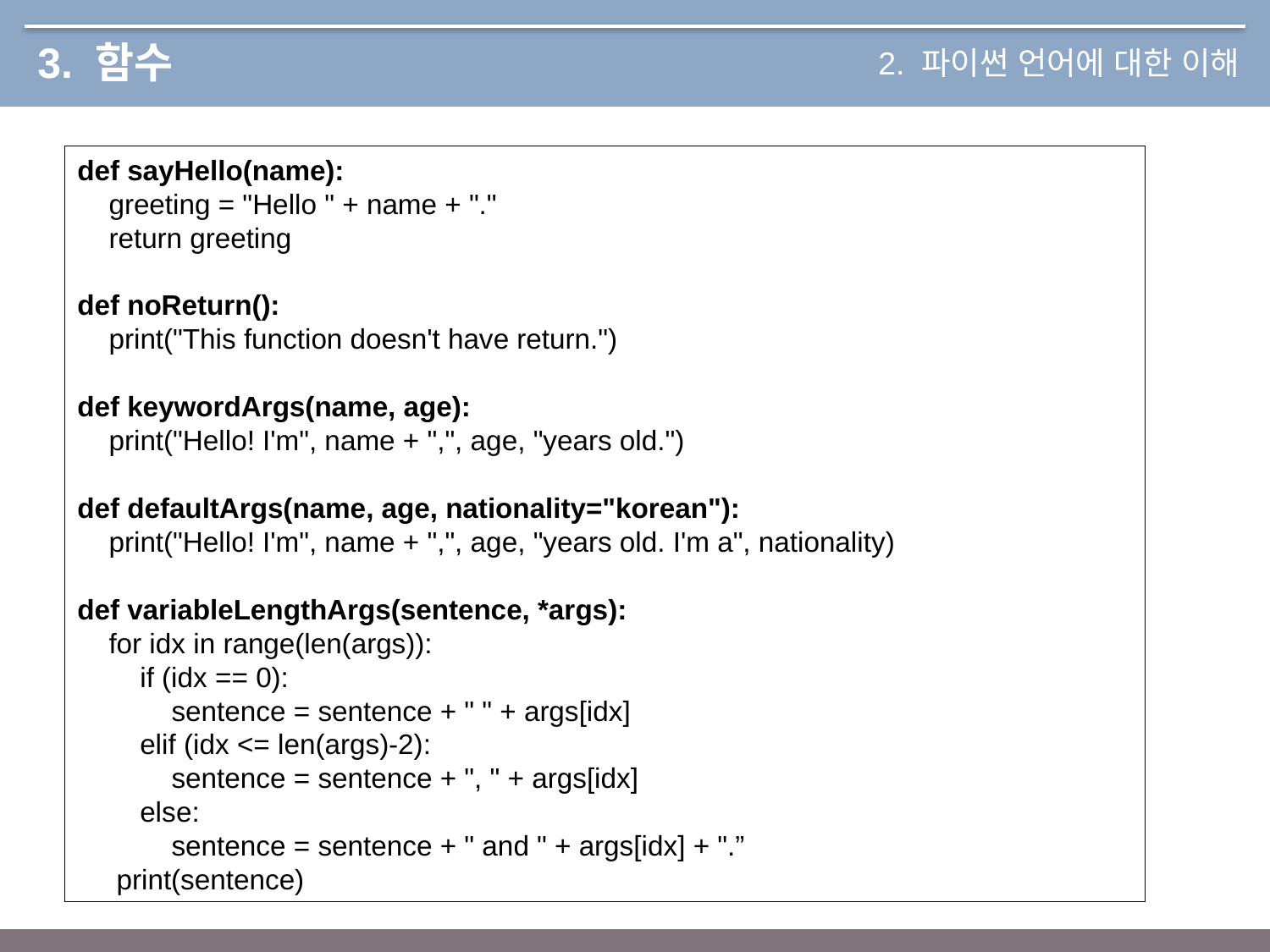

# 3. 함수
2. 파이썬 언어에 대한 이해
def sayHello(name):
    greeting = "Hello " + name + "."
    return greeting

def noReturn():
    print("This function doesn't have return.")

def keywordArgs(name, age):
    print("Hello! I'm", name + ",", age, "years old.")

def defaultArgs(name, age, nationality="korean"):
    print("Hello! I'm", name + ",", age, "years old. I'm a", nationality)

def variableLengthArgs(sentence, *args):
    for idx in range(len(args)):
        if (idx == 0):
            sentence = sentence + " " + args[idx]
        elif (idx <= len(args)-2):
            sentence = sentence + ", " + args[idx]
        else:
            sentence = sentence + " and " + args[idx] + ".”
     print(sentence)